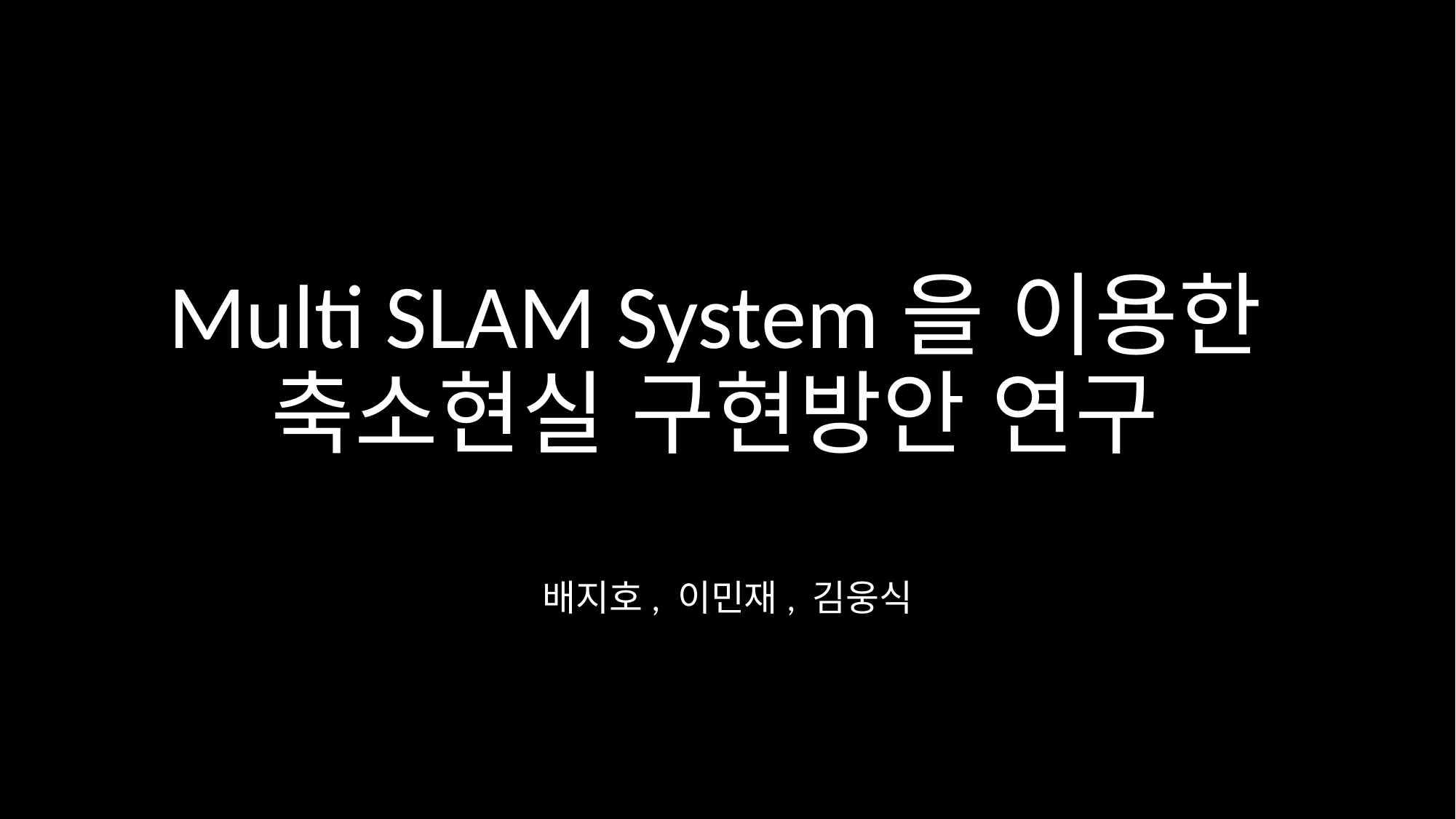

# Multi SLAM System을 이용한 축소현실 구현방안 연구
배지호, 이민재, 김웅식